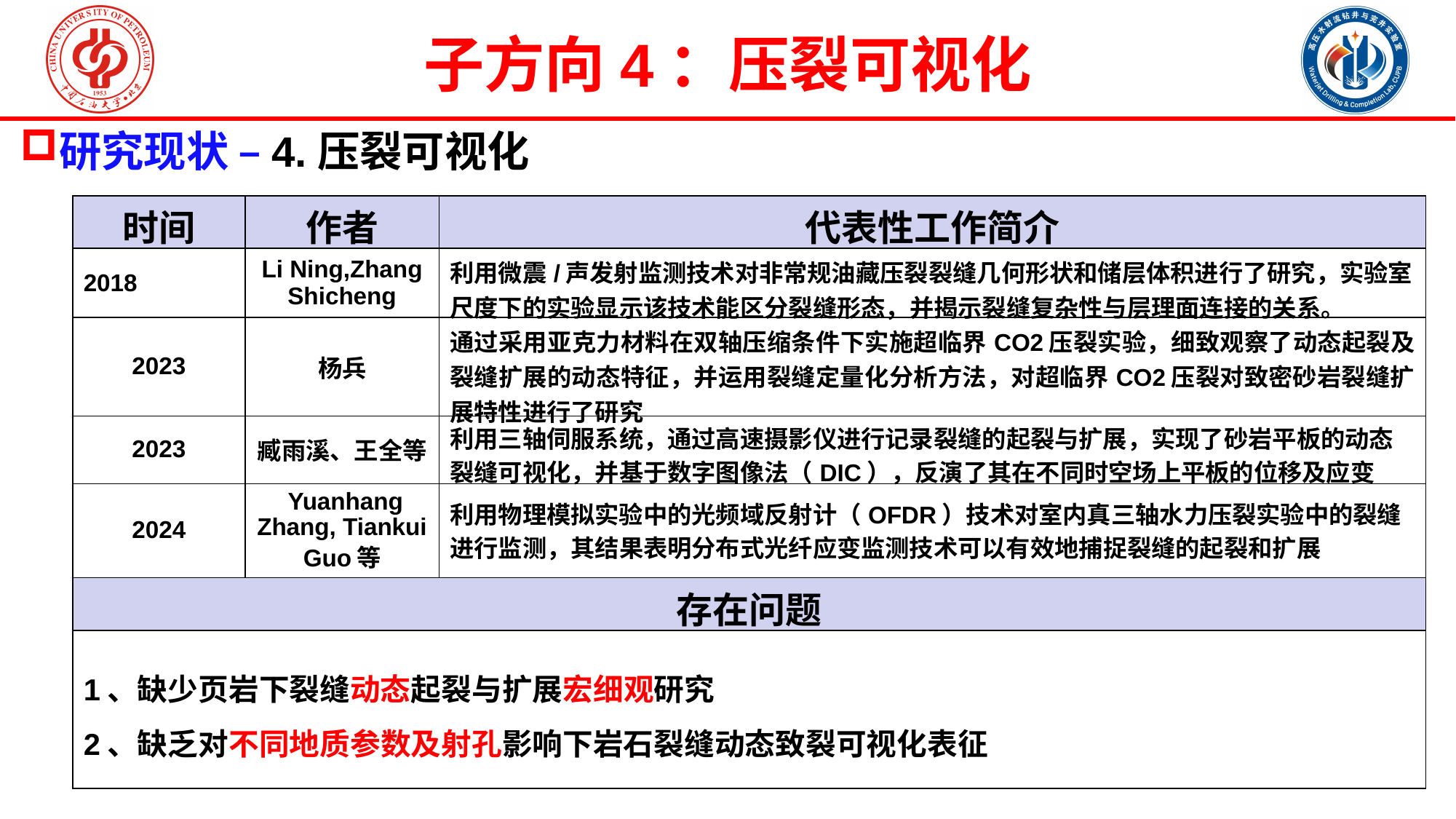

子方向4：压裂可视化
研究现状 –4.压裂可视化
| 时间 | 作者 | 代表性工作简介 |
| --- | --- | --- |
| 2018 | Li Ning,Zhang Shicheng | 利用微震/声发射监测技术对非常规油藏压裂裂缝几何形状和储层体积进行了研究，实验室尺度下的实验显示该技术能区分裂缝形态，并揭示裂缝复杂性与层理面连接的关系。 |
| 2023 | 杨兵 | 通过采用亚克力材料在双轴压缩条件下实施超临界CO2压裂实验，细致观察了动态起裂及裂缝扩展的动态特征，并运用裂缝定量化分析方法，对超临界CO2压裂对致密砂岩裂缝扩展特性进行了研究 |
| 2023 | 臧雨溪、王全等 | 利用三轴伺服系统，通过高速摄影仪进行记录裂缝的起裂与扩展，实现了砂岩平板的动态裂缝可视化，并基于数字图像法（DIC），反演了其在不同时空场上平板的位移及应变 |
| 2024 | Yuanhang Zhang, Tiankui Guo等 | 利用物理模拟实验中的光频域反射计（OFDR）技术对室内真三轴水力压裂实验中的裂缝进行监测，其结果表明分布式光纤应变监测技术可以有效地捕捉裂缝的起裂和扩展 |
| 存在问题 |  |  |
| 1、缺少页岩下裂缝动态起裂与扩展宏细观研究 2、缺乏对不同地质参数及射孔影响下岩石裂缝动态致裂可视化表征 |  |  |